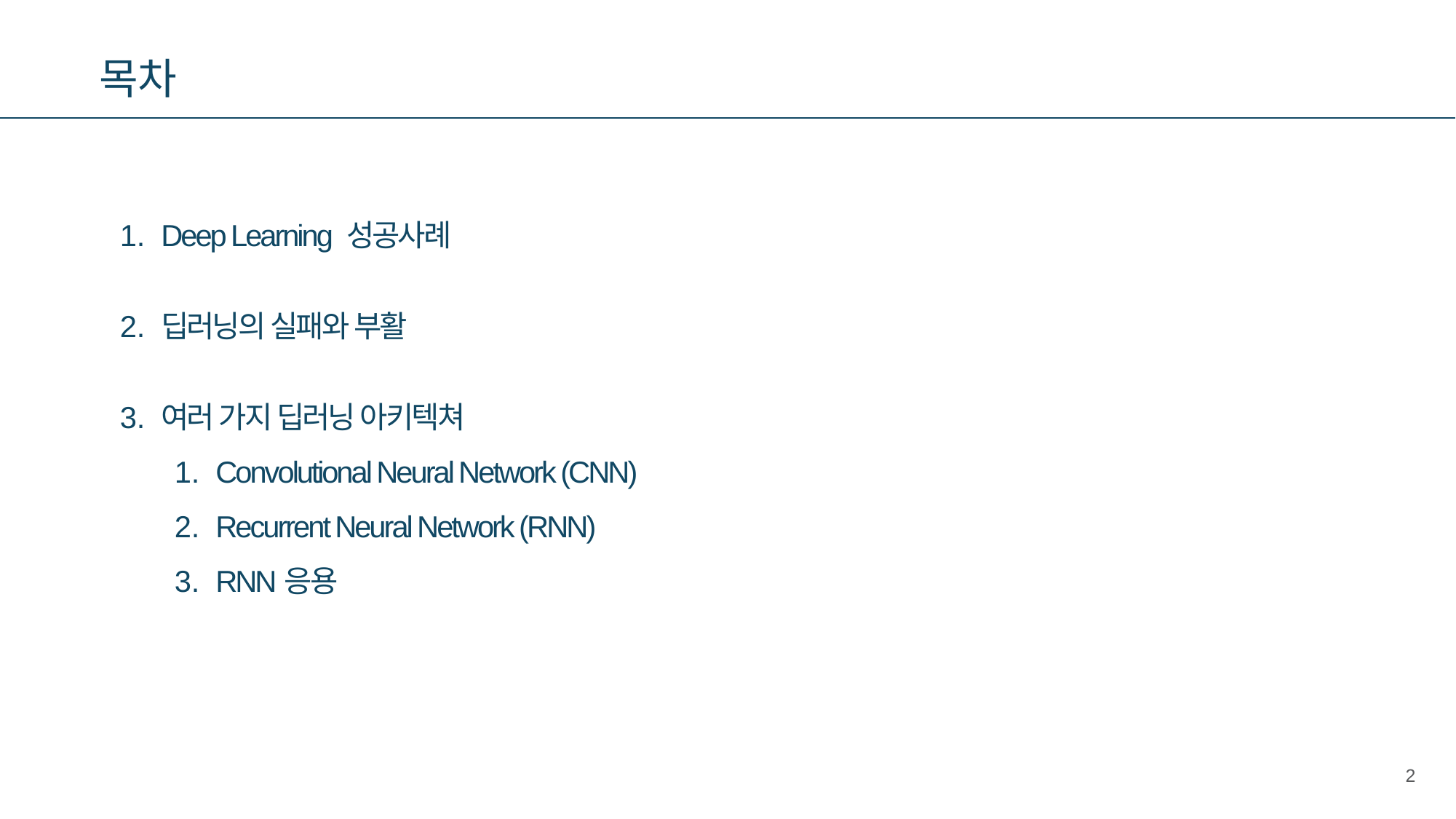

목차
Deep Learning 성공사례
딥러닝의 실패와 부활
여러 가지 딥러닝 아키텍쳐
Convolutional Neural Network (CNN)
Recurrent Neural Network (RNN)
RNN응용